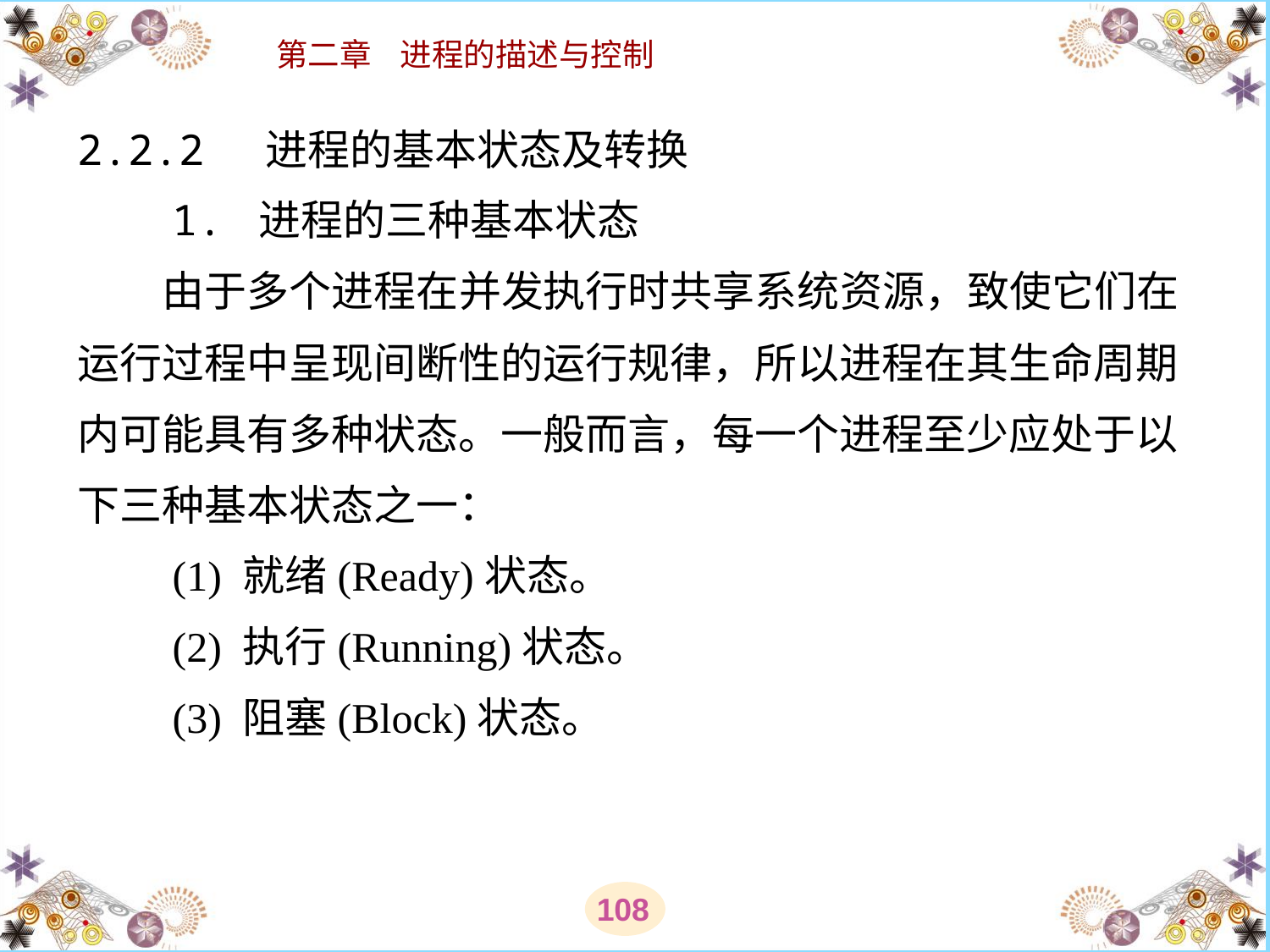

# 2.2.2  进程的基本状态及转换 　　1. 进程的三种基本状态 　　由于多个进程在并发执行时共享系统资源，致使它们在运行过程中呈现间断性的运行规律，所以进程在其生命周期内可能具有多种状态。一般而言，每一个进程至少应处于以下三种基本状态之一： 　　(1) 就绪(Ready)状态。 　　(2) 执行(Running)状态。 　　(3) 阻塞(Block)状态。